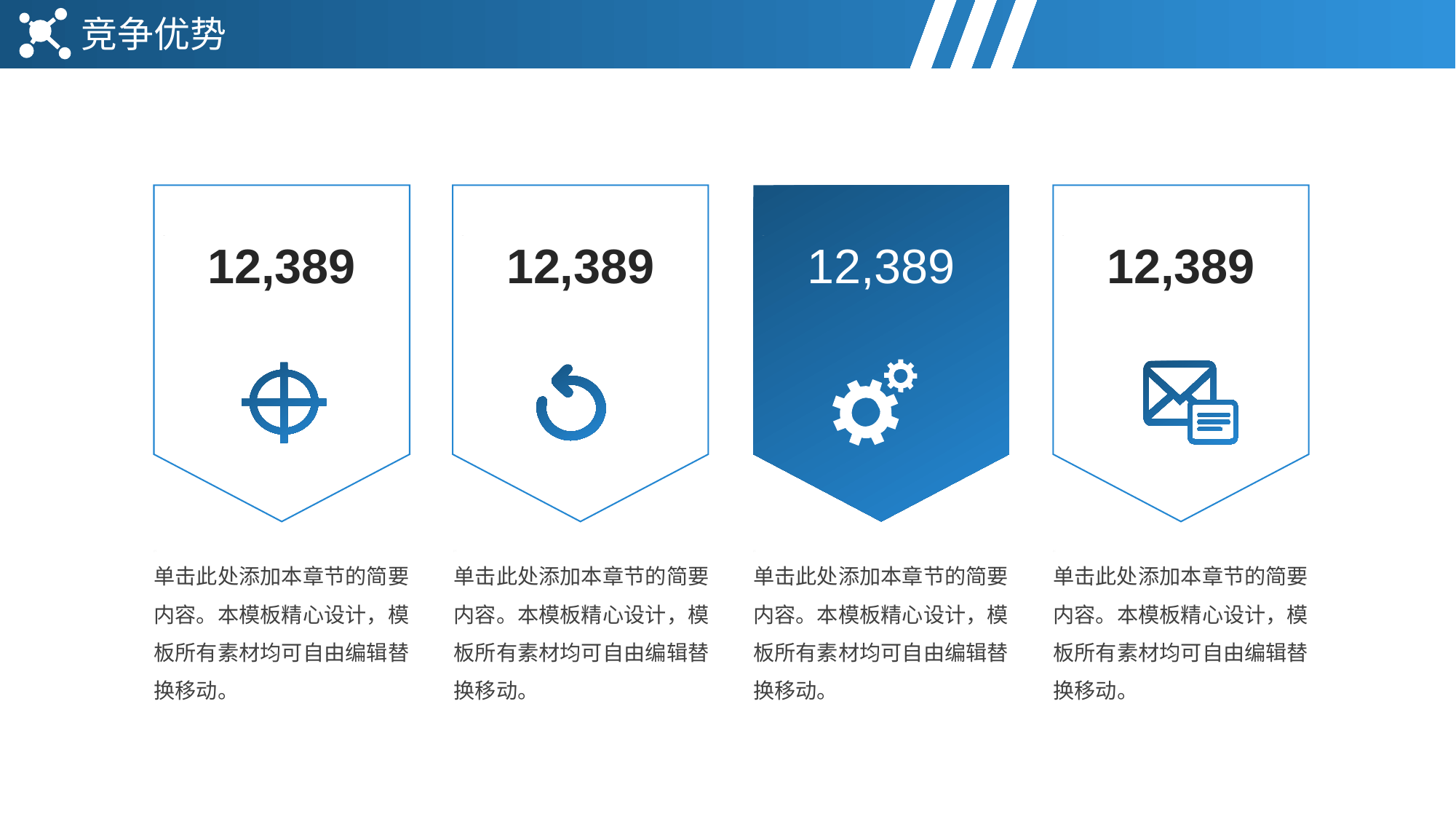

竞争优势

12,389
12,389
12,389
12,389

单击此处添加本章节的简要内容。本模板精心设计，模板所有素材均可自由编辑替换移动。
单击此处添加本章节的简要内容。本模板精心设计，模板所有素材均可自由编辑替换移动。
单击此处添加本章节的简要内容。本模板精心设计，模板所有素材均可自由编辑替换移动。
单击此处添加本章节的简要内容。本模板精心设计，模板所有素材均可自由编辑替换移动。